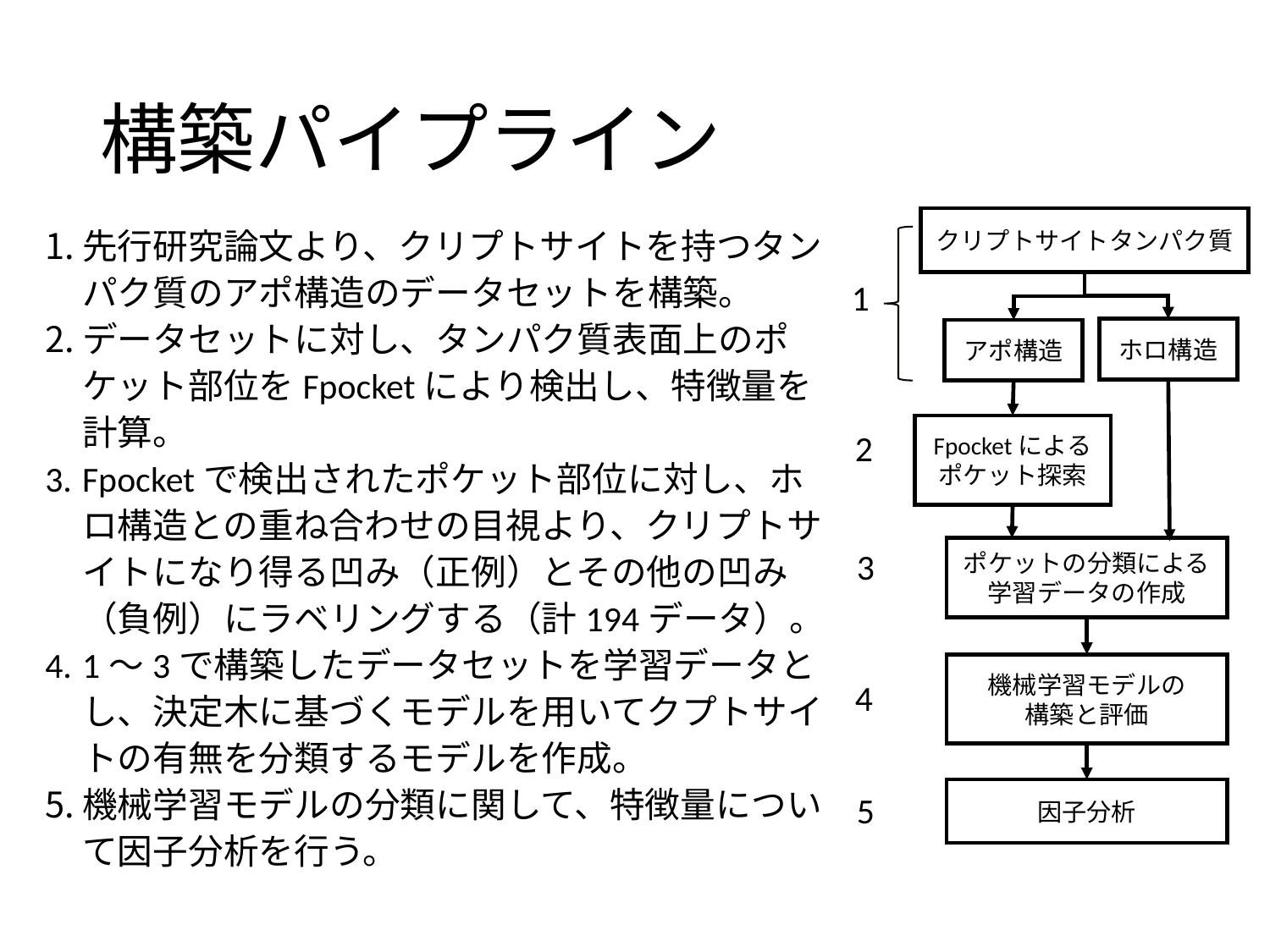

# 構築パイプライン
クリプトサイトタンパク質
ホロ構造
アポ構造
Fpocketによる
ポケット探索
ポケットの分類による学習データの作成
機械学習モデルの
構築と評価
因子分析
先行研究論文より、クリプトサイトを持つタンパク質のアポ構造のデータセットを構築。
データセットに対し、タンパク質表面上のポケット部位をFpocketにより検出し、特徴量を計算。
Fpocketで検出されたポケット部位に対し、ホロ構造との重ね合わせの目視より、クリプトサイトになり得る凹み（正例）とその他の凹み（負例）にラベリングする（計194データ）。
1～3で構築したデータセットを学習データとし、決定木に基づくモデルを用いてクプトサイトの有無を分類するモデルを作成。
機械学習モデルの分類に関して、特徴量について因子分析を行う。

1
2
3
4
5